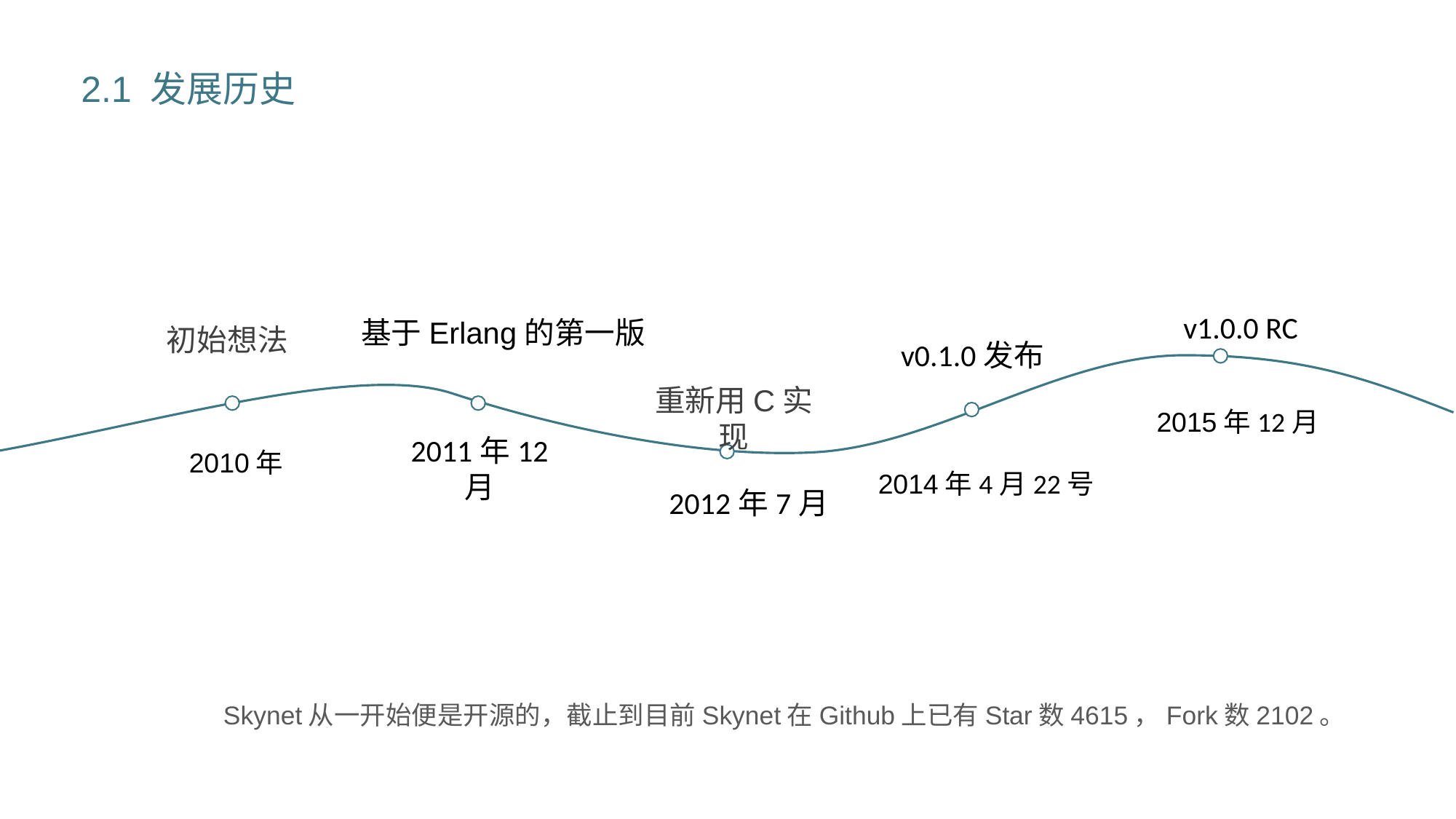

2.1 发展历史
v1.0.0 RC
基于Erlang的第一版
初始想法
v0.1.0发布

重新用C实现

2015年12月

2011年12月
2010年

2014年4月22号
2012年7月
Skynet从一开始便是开源的，截止到目前Skynet在Github上已有Star数4615，Fork数2102。